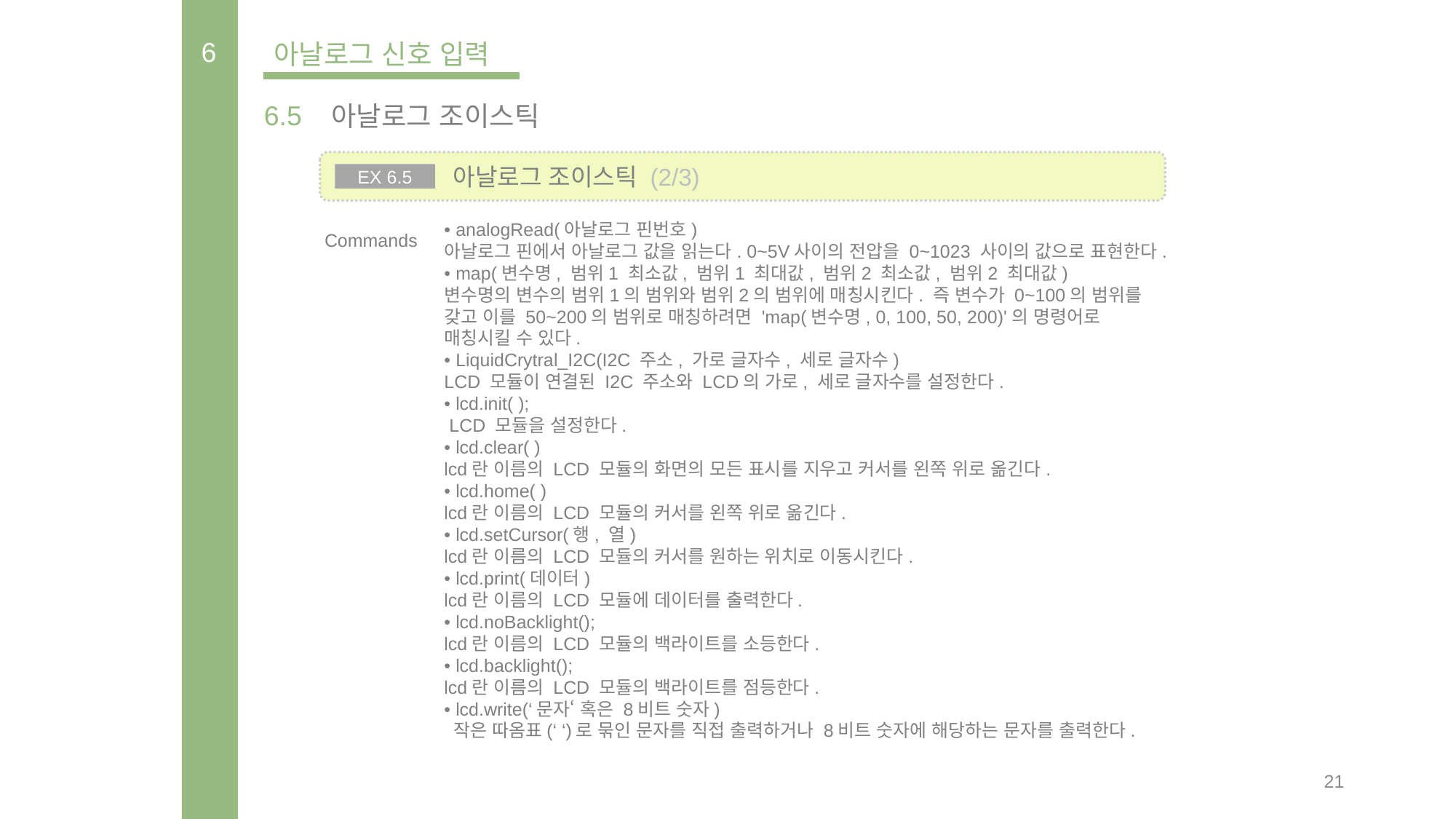

6
아날로그 신호 입력
6.5
아날로그 조이스틱
                 아날로그 조이스틱 (2/3)
EX 6.5
Commands
• analogRead(아날로그 핀번호)
아날로그 핀에서 아날로그 값을 읽는다. 0~5V사이의 전압을 0~1023 사이의 값으로 표현한다.
• map(변수명, 범위1 최소값, 범위1 최대값, 범위2 최소값, 범위2 최대값)
변수명의 변수의 범위1의 범위와 범위2의 범위에 매칭시킨다. 즉 변수가 0~100의 범위를 갖고 이를 50~200의 범위로 매칭하려면 'map(변수명, 0, 100, 50, 200)'의 명령어로 매칭시킬 수 있다.
• LiquidCrytral_I2C(I2C 주소, 가로 글자수, 세로 글자수)
LCD 모듈이 연결된 I2C 주소와 LCD의 가로, 세로 글자수를 설정한다.
• lcd.init( );
 LCD 모듈을 설정한다.
• lcd.clear( )
lcd란 이름의 LCD 모듈의 화면의 모든 표시를 지우고 커서를 왼쪽 위로 옮긴다.
• lcd.home( )
lcd란 이름의 LCD 모듈의 커서를 왼쪽 위로 옮긴다.
• lcd.setCursor(행, 열)
lcd란 이름의 LCD 모듈의 커서를 원하는 위치로 이동시킨다.
• lcd.print(데이터)
lcd란 이름의 LCD 모듈에 데이터를 출력한다.
• lcd.noBacklight();
lcd란 이름의 LCD 모듈의 백라이트를 소등한다.
• lcd.backlight();
lcd란 이름의 LCD 모듈의 백라이트를 점등한다.
• lcd.write(‘문자‘ 혹은 8비트 숫자)
 작은 따옴표(‘ ‘)로 묶인 문자를 직접 출력하거나 8비트 숫자에 해당하는 문자를 출력한다.
21